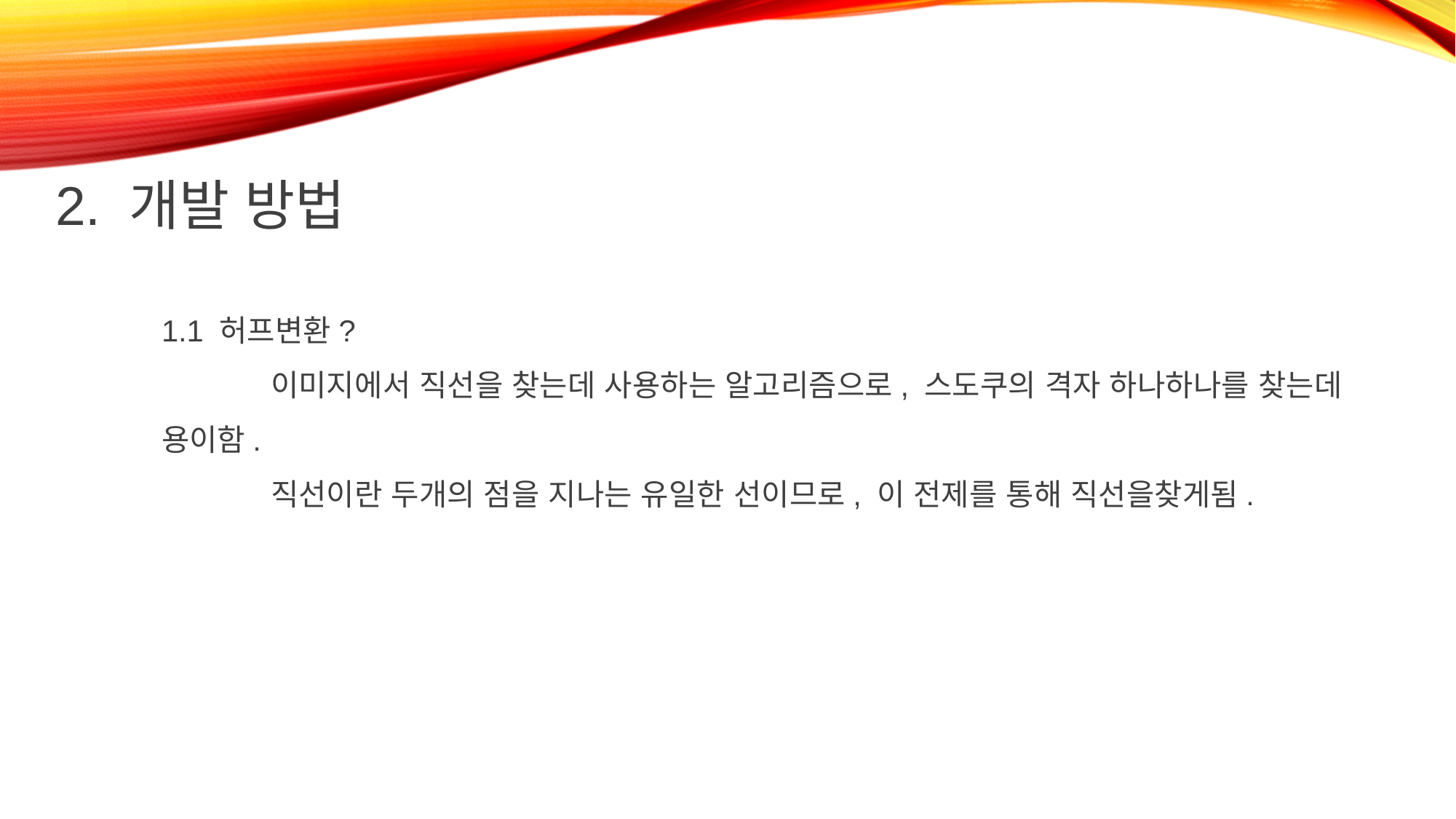

2. 개발 방법
1.1 허프변환?
	이미지에서 직선을 찾는데 사용하는 알고리즘으로, 스도쿠의 격자 하나하나를 찾는데 용이함.
	직선이란 두개의 점을 지나는 유일한 선이므로, 이 전제를 통해 직선을찾게됨.